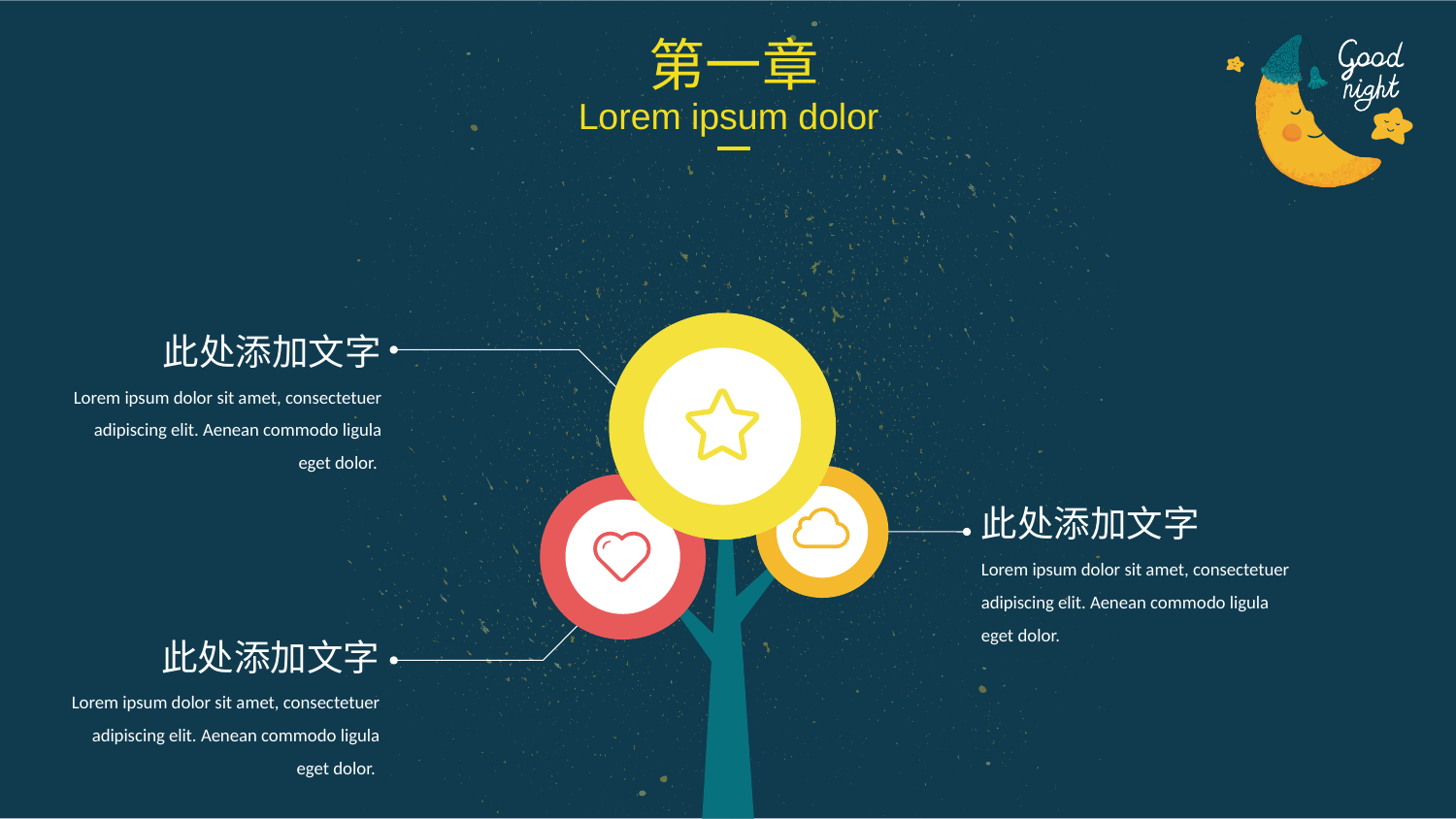

第一章
Lorem ipsum dolor

此处添加文字

Lorem ipsum dolor sit amet, consectetuer adipiscing elit. Aenean commodo ligula eget dolor.

此处添加文字

Lorem ipsum dolor sit amet, consectetuer adipiscing elit. Aenean commodo ligula eget dolor.

此处添加文字
Lorem ipsum dolor sit amet, consectetuer adipiscing elit. Aenean commodo ligula eget dolor.